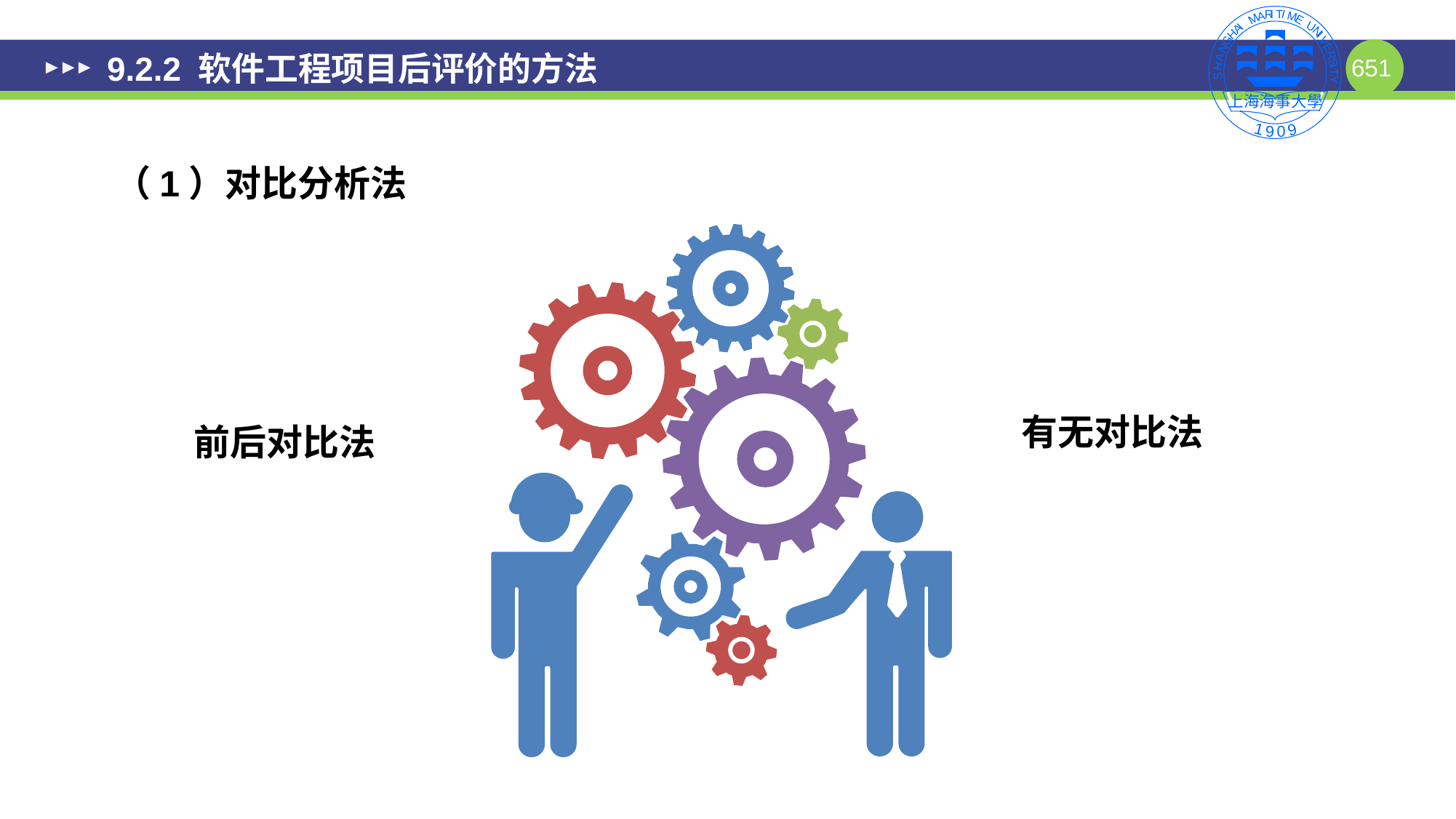

# 9.2.2 软件工程项目后评价的方法
（1）对比分析法

有无对比法
前后对比法

651